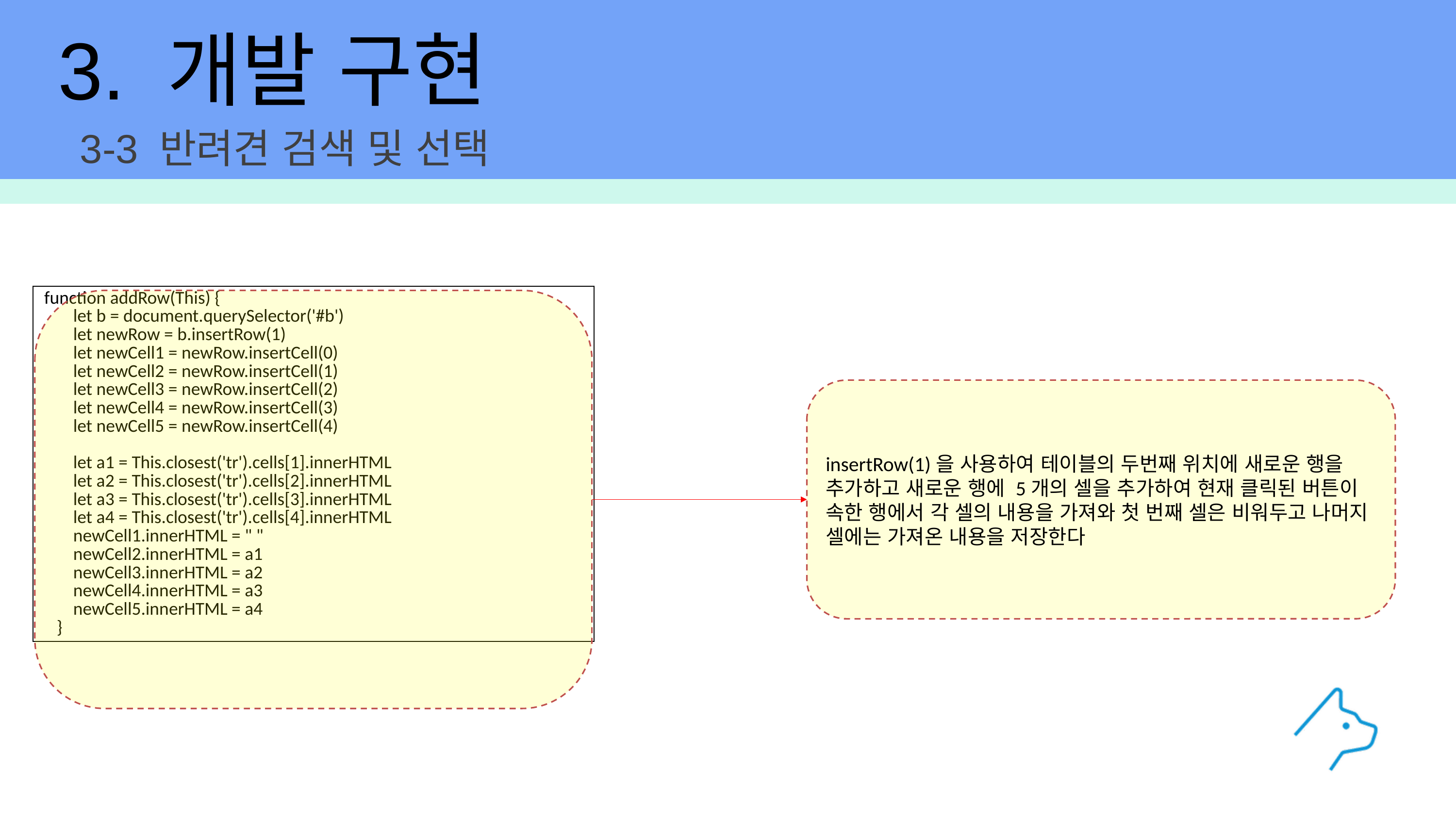

3. 개발 구현
3-3 반려견 검색 및 선택
| function addRow(This) {         let b = document.querySelector('#b')         let newRow = b.insertRow(1)         let newCell1 = newRow.insertCell(0)         let newCell2 = newRow.insertCell(1)         let newCell3 = newRow.insertCell(2)         let newCell4 = newRow.insertCell(3)         let newCell5 = newRow.insertCell(4)         let a1 = This.closest('tr').cells[1].innerHTML         let a2 = This.closest('tr').cells[2].innerHTML         let a3 = This.closest('tr').cells[3].innerHTML         let a4 = This.closest('tr').cells[4].innerHTML         newCell1.innerHTML = " "         newCell2.innerHTML = a1         newCell3.innerHTML = a2         newCell4.innerHTML = a3         newCell5.innerHTML = a4     } |
| --- |

insertRow(1)을 사용하여 테이블의 두번째 위치에 새로운 행을 추가하고 새로운 행에 5개의 셀을 추가하여 현재 클릭된 버튼이 속한 행에서 각 셀의 내용을 가져와 첫 번째 셀은 비워두고 나머지 셀에는 가져온 내용을 저장한다